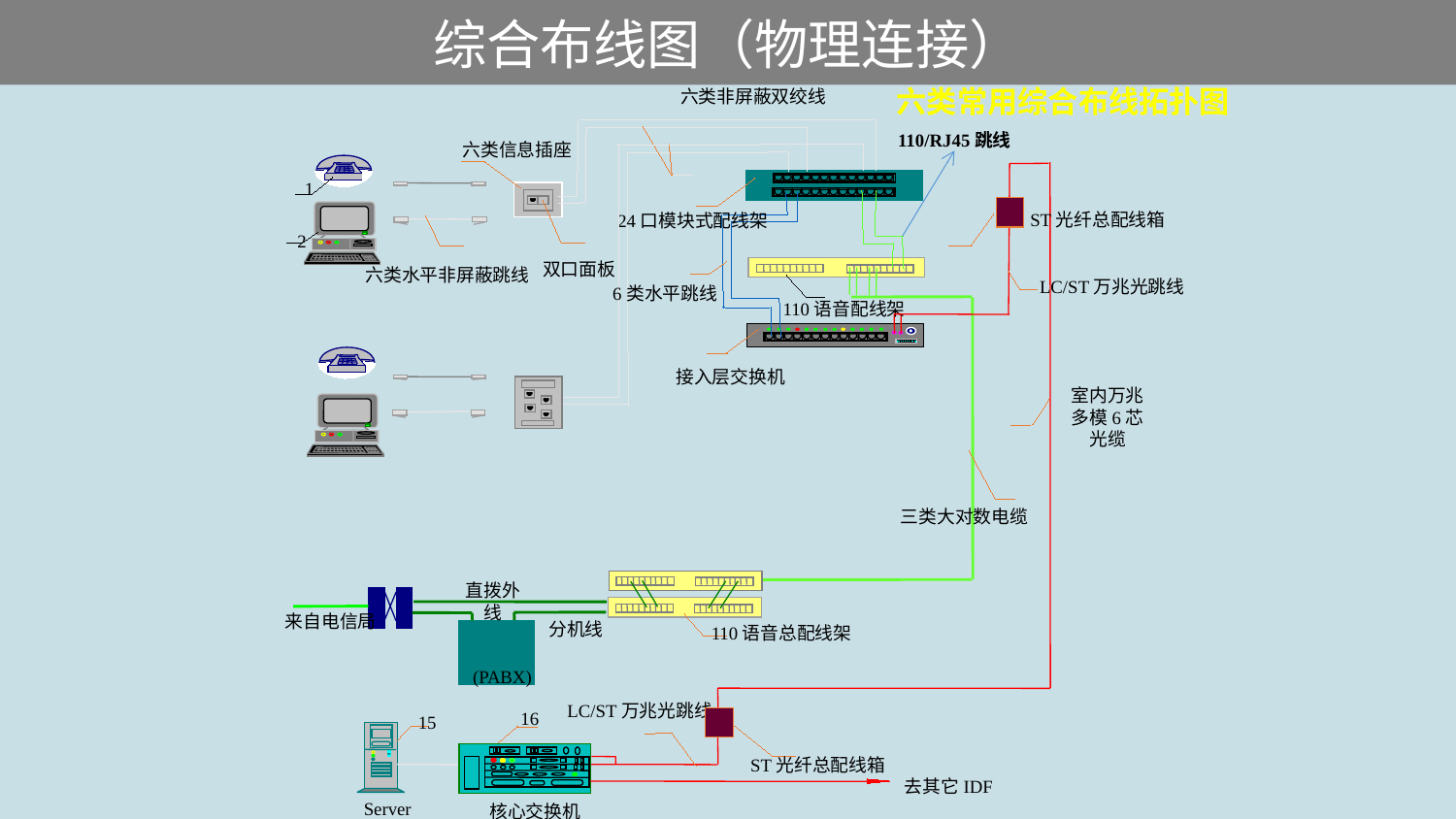

# 综合布线图（物理连接）
六类常用综合布线拓扑图

六类非屏蔽双绞线

六类信息插座

1

24口模块式配线架

2

双口面板

六类水平非屏蔽跳线

110语音配线架
6类水平跳线

接入层交换机

室内万兆多模6芯光缆

三类大对数电缆

直拨外线

来自电信局

分机线

110语音总配线架

(PABX)

LC/ST万兆光跳线
16

15

ST光纤总配线箱

去其它IDF

Server
核心交换机
110/RJ45跳线
ST光纤总配线箱

LC/ST万兆光跳线